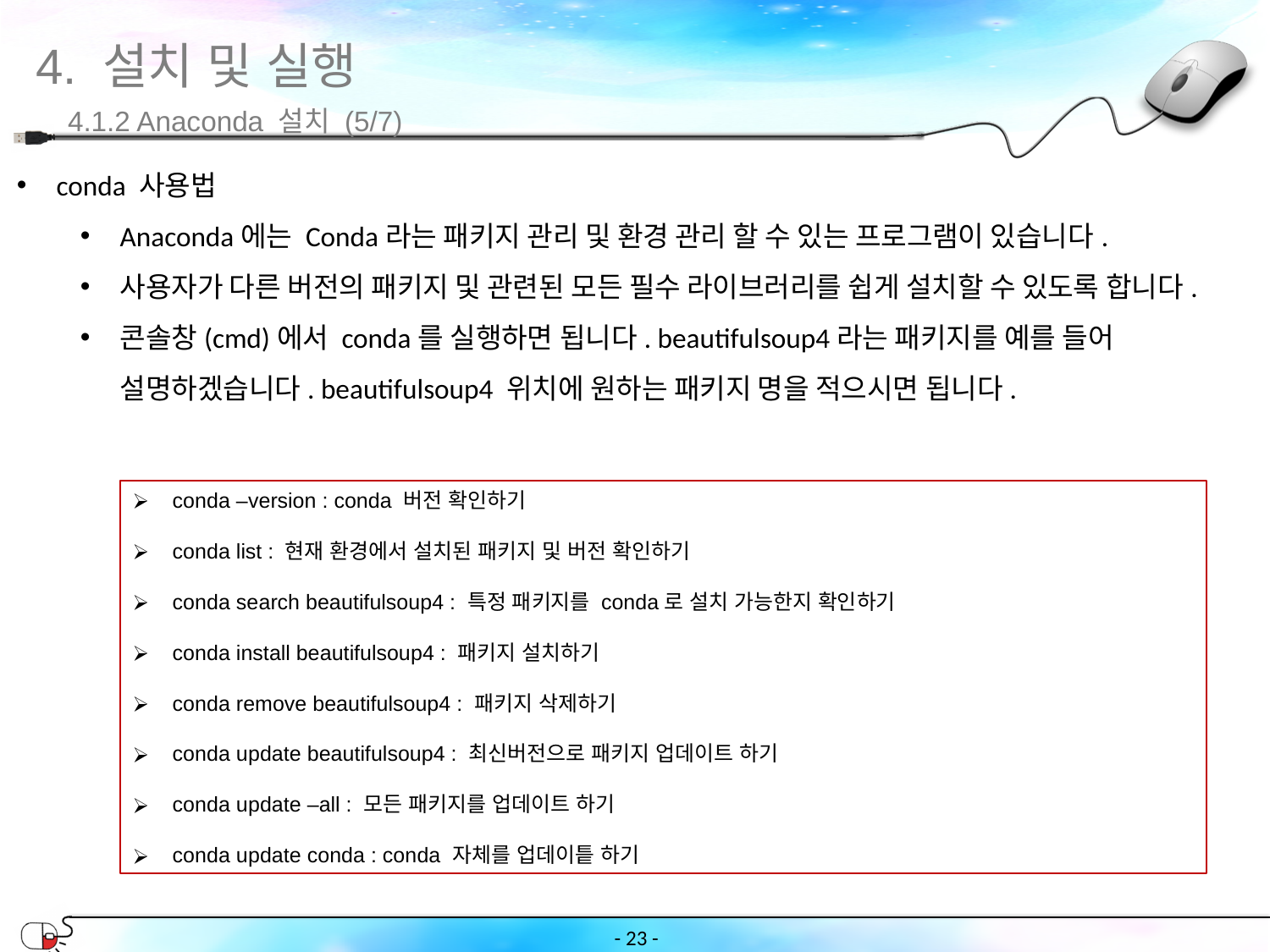

4. 설치 및 실행
4.1.2 Anaconda 설치 (5/7)
conda 사용법
Anaconda에는 Conda라는 패키지 관리 및 환경 관리 할 수 있는 프로그램이 있습니다.
사용자가 다른 버전의 패키지 및 관련된 모든 필수 라이브러리를 쉽게 설치할 수 있도록 합니다.
콘솔창(cmd)에서 conda를 실행하면 됩니다. beautifulsoup4라는 패키지를 예를 들어 설명하겠습니다. beautifulsoup4 위치에 원하는 패키지 명을 적으시면 됩니다.

conda –version : conda 버전 확인하기

conda list : 현재 환경에서 설치된 패키지 및 버전 확인하기

conda search beautifulsoup4 : 특정 패키지를 conda로 설치 가능한지 확인하기

conda install beautifulsoup4 : 패키지 설치하기

conda remove beautifulsoup4 : 패키지 삭제하기

conda update beautifulsoup4 : 최신버전으로 패키지 업데이트 하기

conda update –all : 모든 패키지를 업데이트 하기

conda update conda : conda 자체를 업데이틑 하기
- 23 -